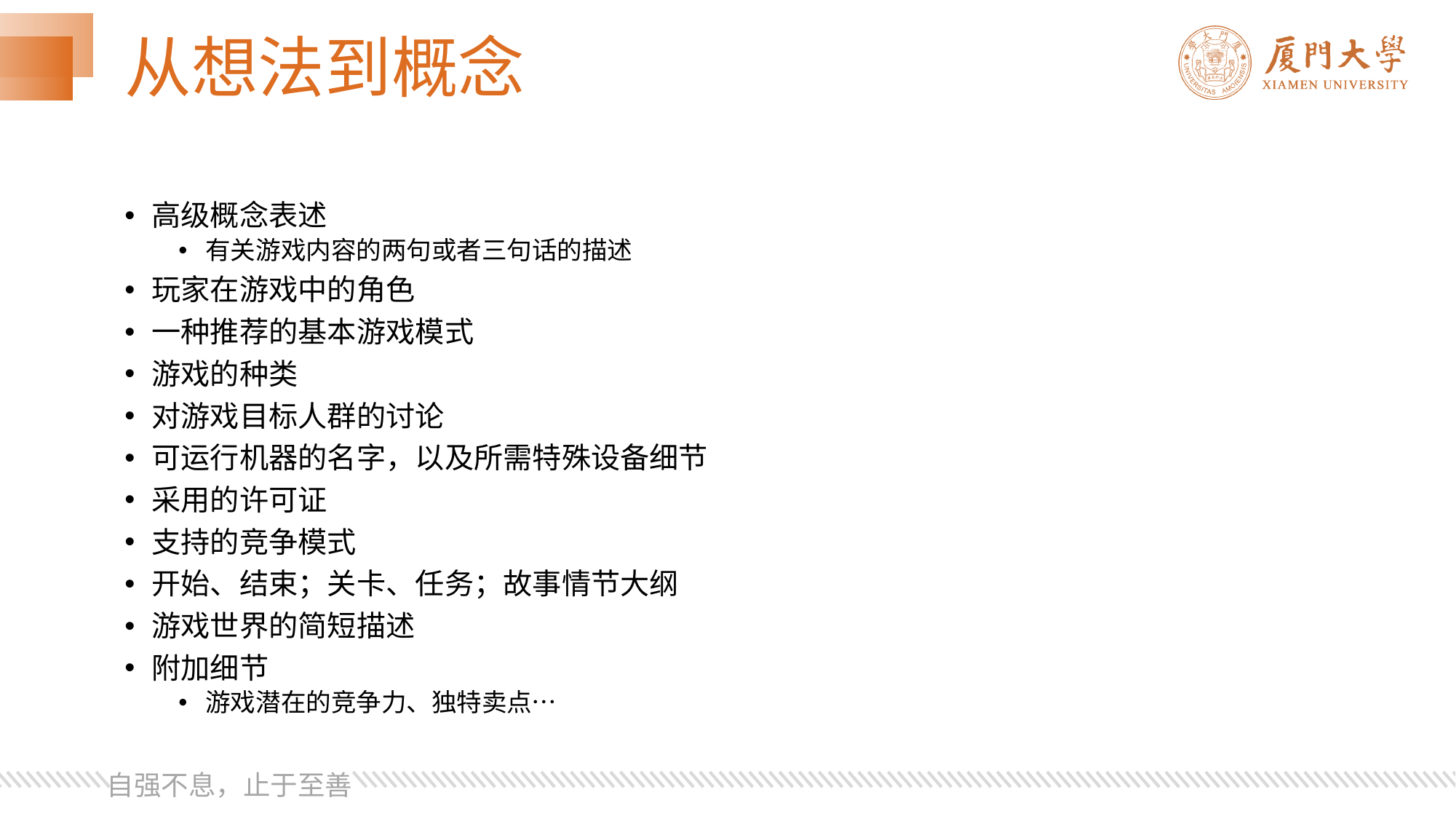

# 从想法到概念
高级概念表述
有关游戏内容的两句或者三句话的描述
玩家在游戏中的角色
一种推荐的基本游戏模式
游戏的种类
对游戏目标人群的讨论
可运行机器的名字，以及所需特殊设备细节
采用的许可证
支持的竞争模式
开始、结束；关卡、任务；故事情节大纲
游戏世界的简短描述
附加细节
游戏潜在的竞争力、独特卖点…